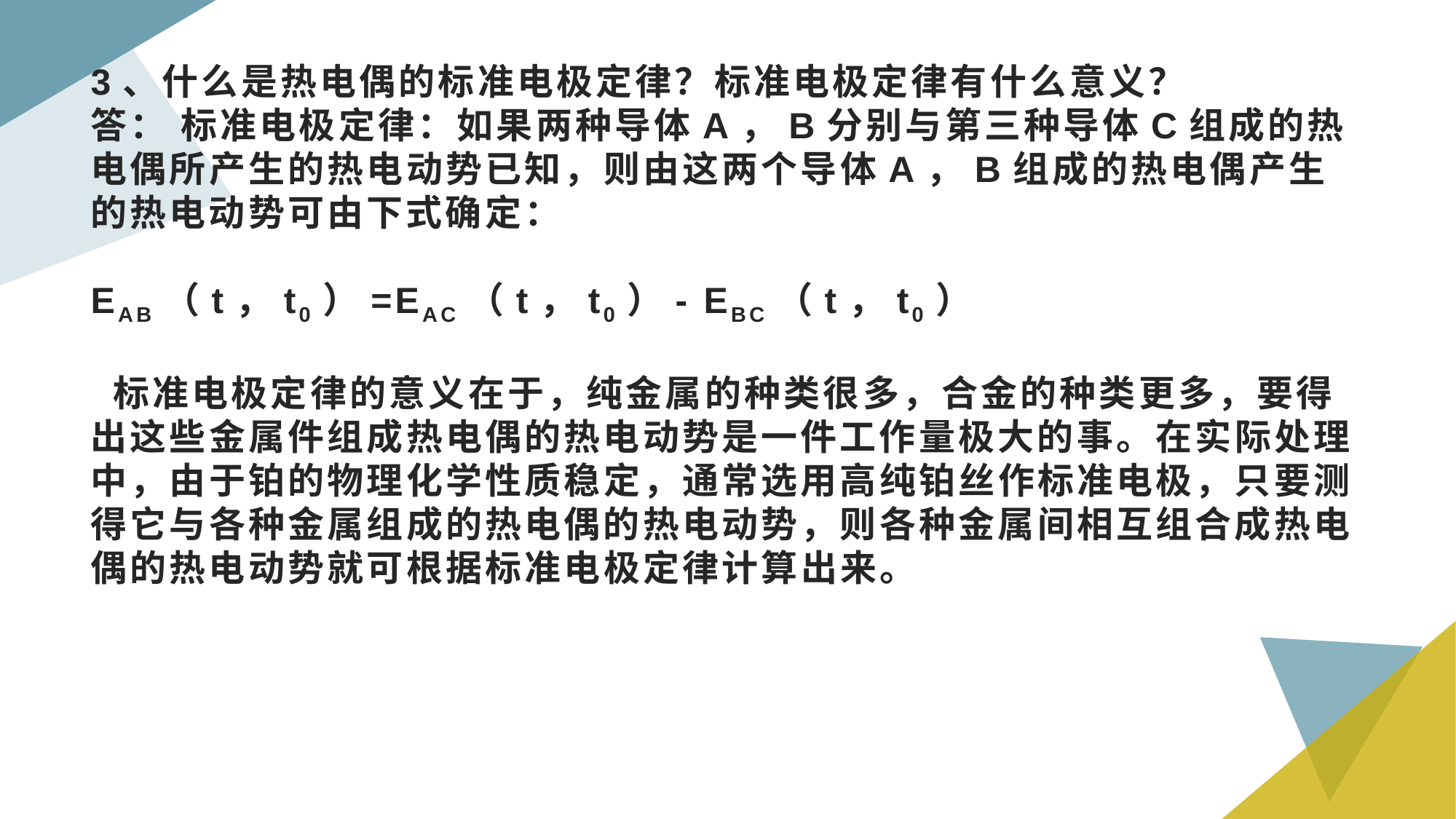

# 3、什么是热电偶的标准电极定律？标准电极定律有什么意义？ 答： 标准电极定律：如果两种导体A，B分别与第三种导体C组成的热电偶所产生的热电动势已知，则由这两个导体A，B组成的热电偶产生的热电动势可由下式确定： EAB（t，t0）=EAC（t，t0）- EBC（t，t0） 标准电极定律的意义在于，纯金属的种类很多，合金的种类更多，要得出这些金属件组成热电偶的热电动势是一件工作量极大的事。在实际处理中，由于铂的物理化学性质稳定，通常选用高纯铂丝作标准电极，只要测得它与各种金属组成的热电偶的热电动势，则各种金属间相互组合成热电偶的热电动势就可根据标准电极定律计算出来。